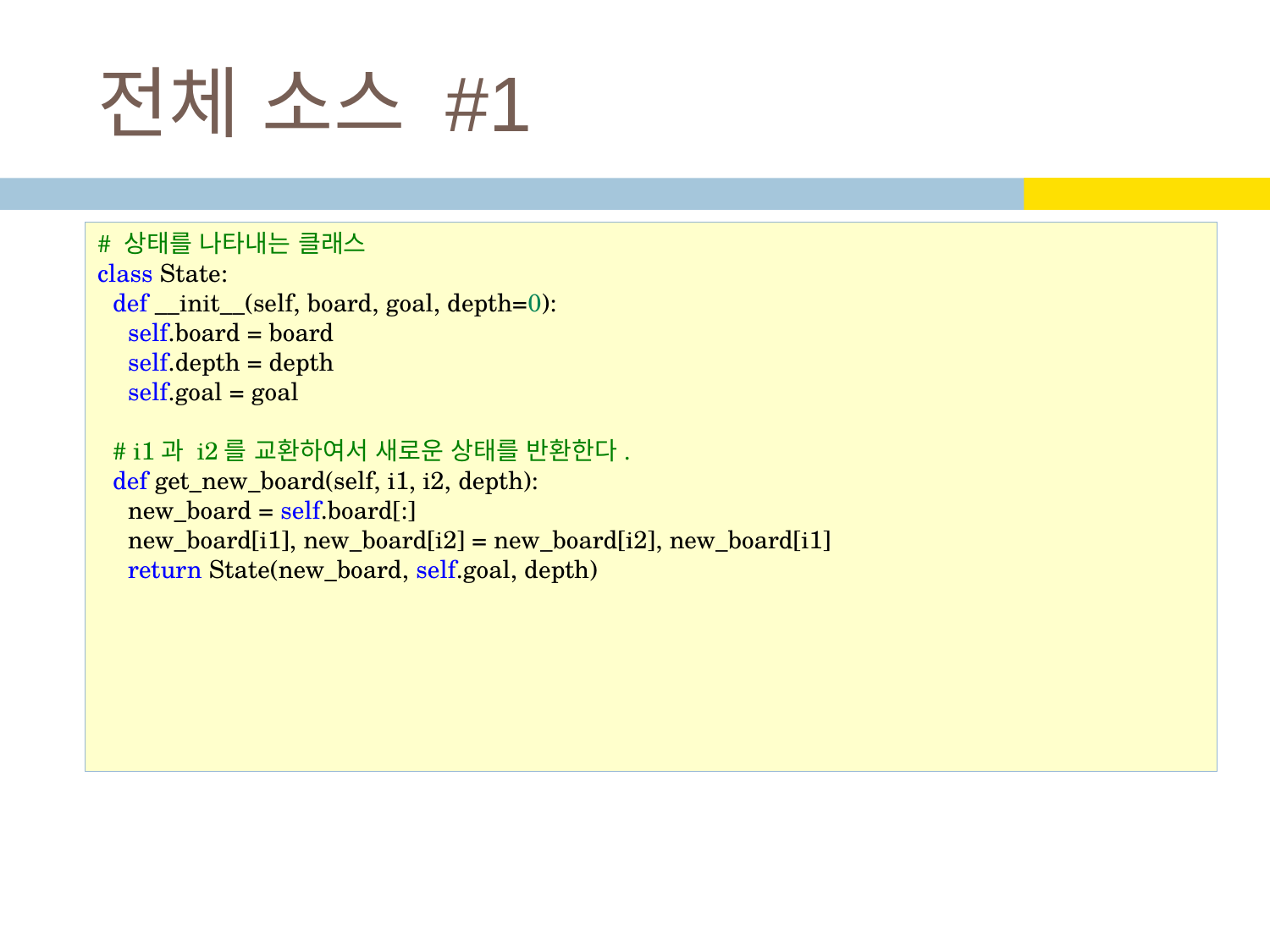

# 전체 소스 #1
# 상태를 나타내는 클래스
class State:
  def __init__(self, board, goal, depth=0):
    self.board = board
    self.depth = depth
    self.goal = goal
  # i1과 i2를 교환하여서 새로운 상태를 반환한다.
  def get_new_board(self, i1, i2, depth):
    new_board = self.board[:]
    new_board[i1], new_board[i2] = new_board[i2], new_board[i1]
    return State(new_board, self.goal, depth)